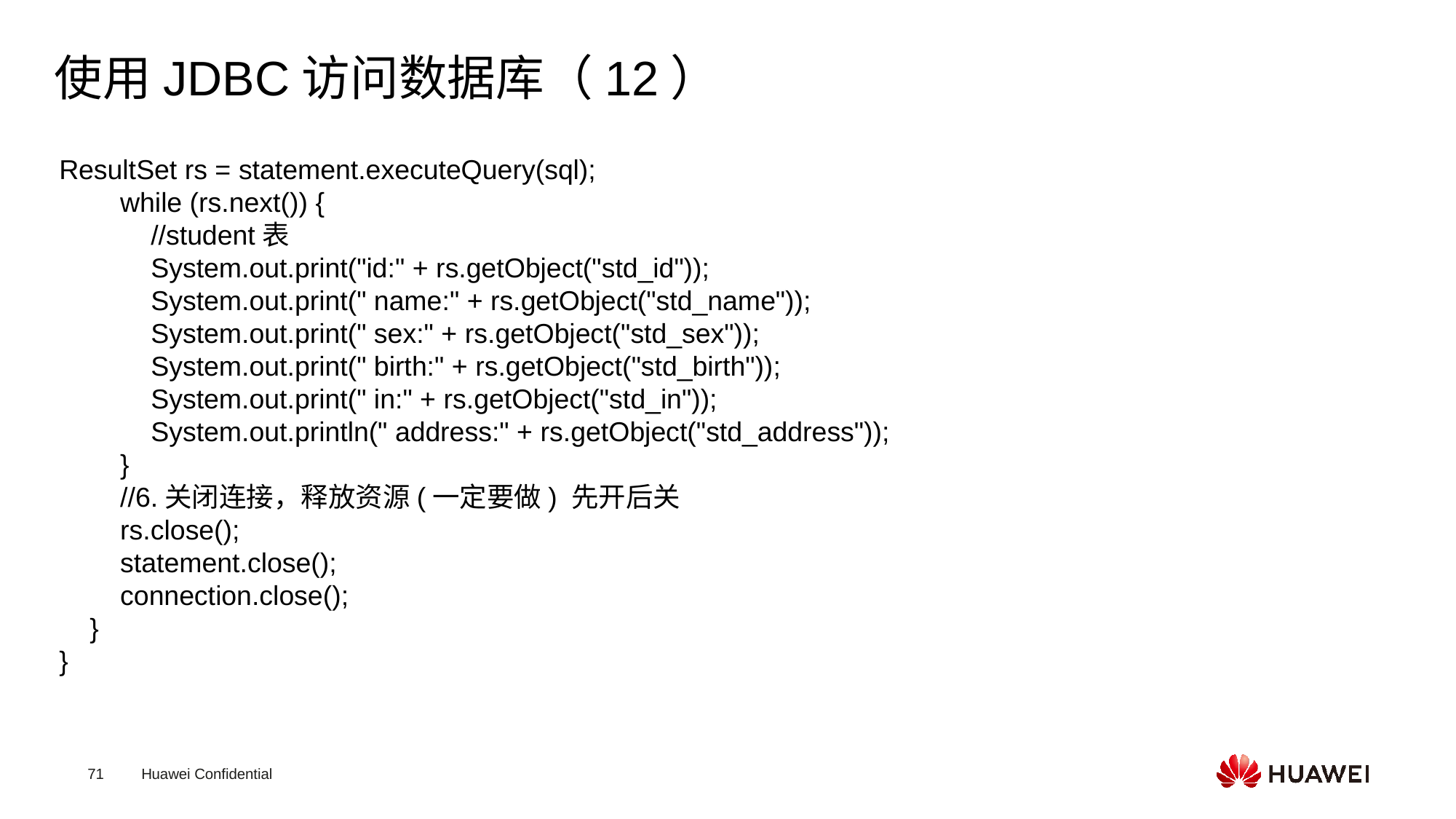

# 使用JDBC访问数据库（12）
ResultSet rs = statement.executeQuery(sql);
        while (rs.next()) {
            //student表
            System.out.print("id:" + rs.getObject("std_id"));
            System.out.print(" name:" + rs.getObject("std_name"));
            System.out.print(" sex:" + rs.getObject("std_sex"));
            System.out.print(" birth:" + rs.getObject("std_birth"));
            System.out.print(" in:" + rs.getObject("std_in"));
            System.out.println(" address:" + rs.getObject("std_address"));
        }
        //6.关闭连接，释放资源(一定要做) 先开后关
        rs.close();
        statement.close();
        connection.close();
    }
}
Text
Text
Text
Text
Text
Text
Text
Text
Text
Text
Text
Text
Text
Text
Text
Text
Text
Text
Text
Text
Text
Text
Text
Text
Text
Text
Text
Text
Text
Text
Text
Text
Text
Text
Text
Text
Text
Text
Text
Text
Text
Text
Text
Text
Text
Text